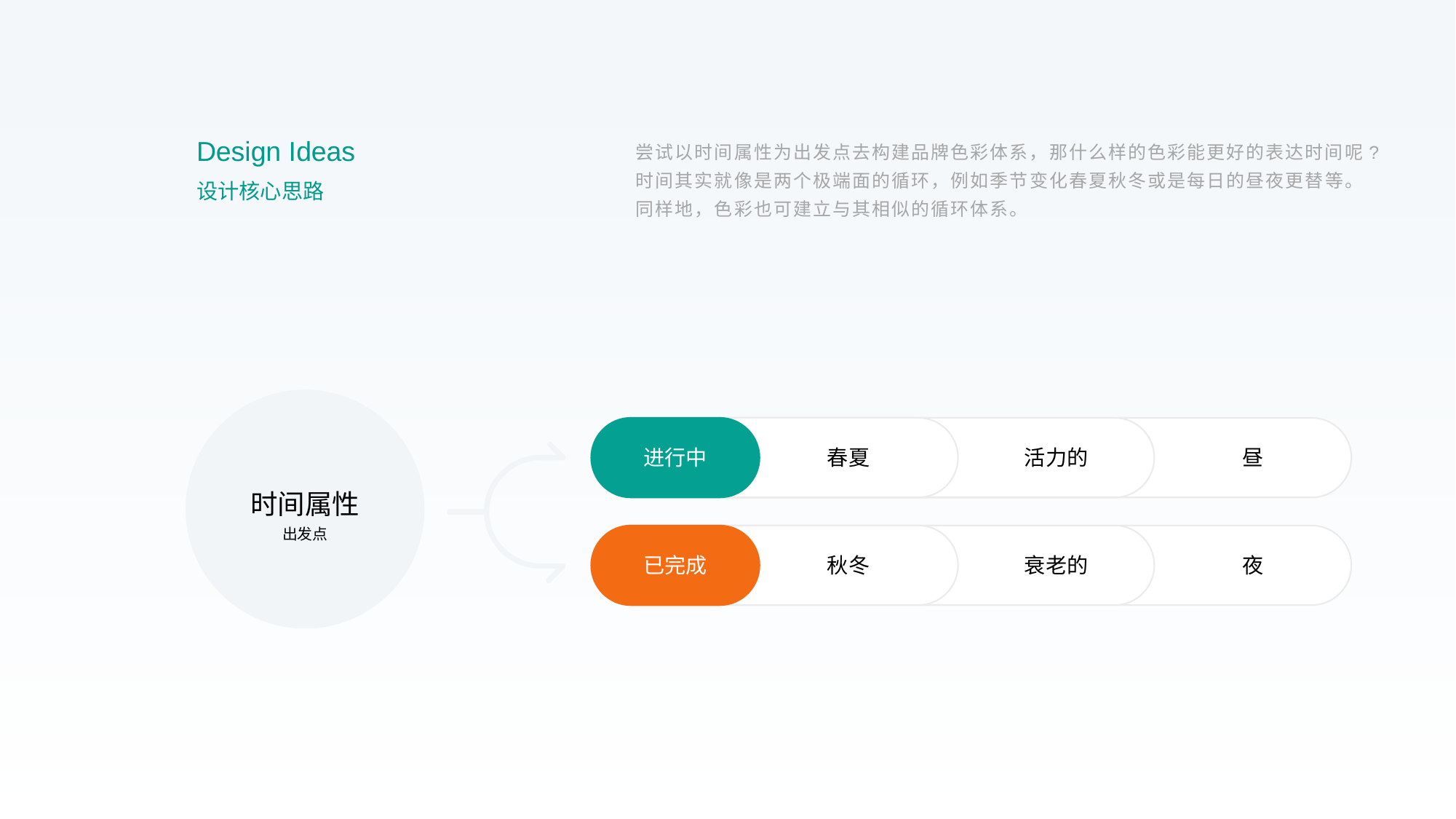

Design Ideas
尝试以时间属性为出发点去构建品牌色彩体系，那什么样的色彩能更好的表达时间呢?时间其实就像是两个极端面的循环，例如季节变化春夏秋冬或是每日的昼夜更替等。同样地，色彩也可建立与其相似的循环体系。
设计核心思路

进行中
春夏
活力的
昼

时间属性
出发点

已完成
秋冬
衰老的
夜